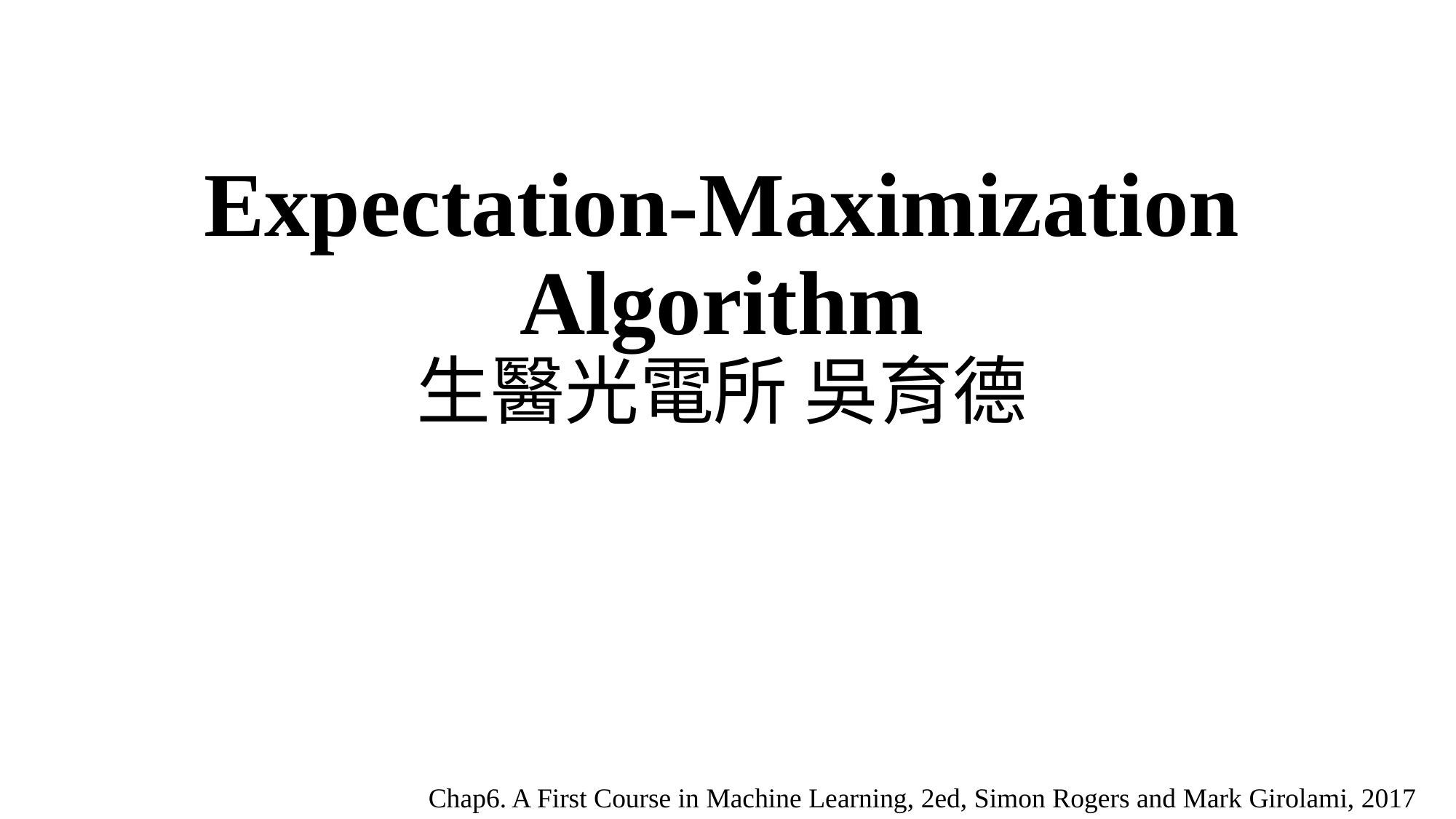

# Expectation-Maximization Algorithm 生醫光電所 吳育德
Chap6. A First Course in Machine Learning, 2ed, Simon Rogers and Mark Girolami, 2017